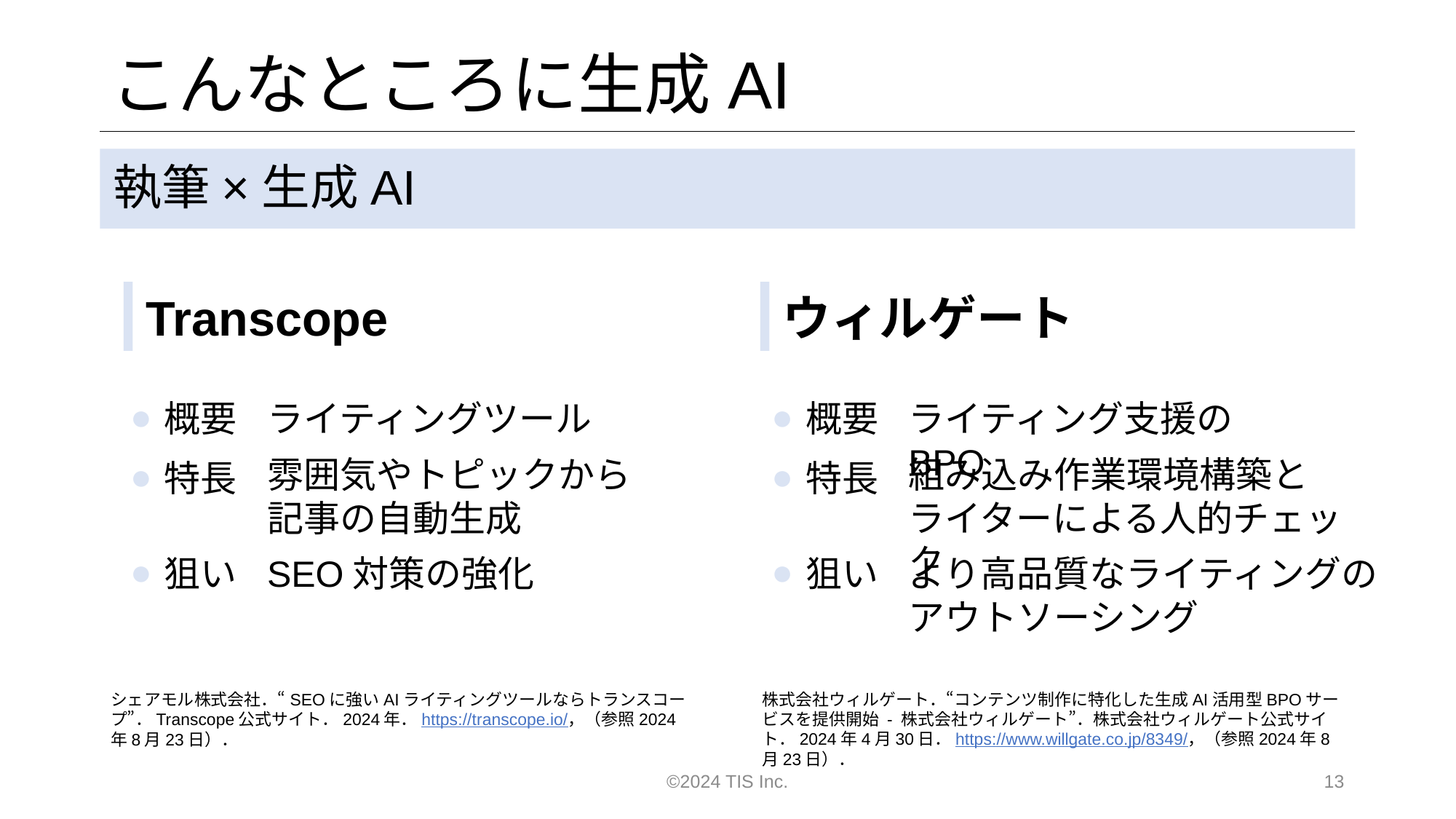

# こんなところに生成AI
執筆×生成AI
Transcope
ウィルゲート
概要
ライティング支援のBPO
概要
ライティングツール
雰囲気やトピックから
記事の自動生成
組み込み作業環境構築と
ライターによる人的チェック
特長
特長
狙い
より高品質なライティングの
アウトソーシング
狙い
SEO対策の強化
シェアモル株式会社．“SEOに強いAIライティングツールならトランスコープ”．Transcope公式サイト．2024年．https://transcope.io/，（参照2024年8月23日）．
株式会社ウィルゲート．“コンテンツ制作に特化した生成AI活用型BPOサービスを提供開始 - 株式会社ウィルゲート”．株式会社ウィルゲート公式サイト．2024年4月30日．https://www.willgate.co.jp/8349/，（参照2024年8月23日）．
©2024 TIS Inc.
13